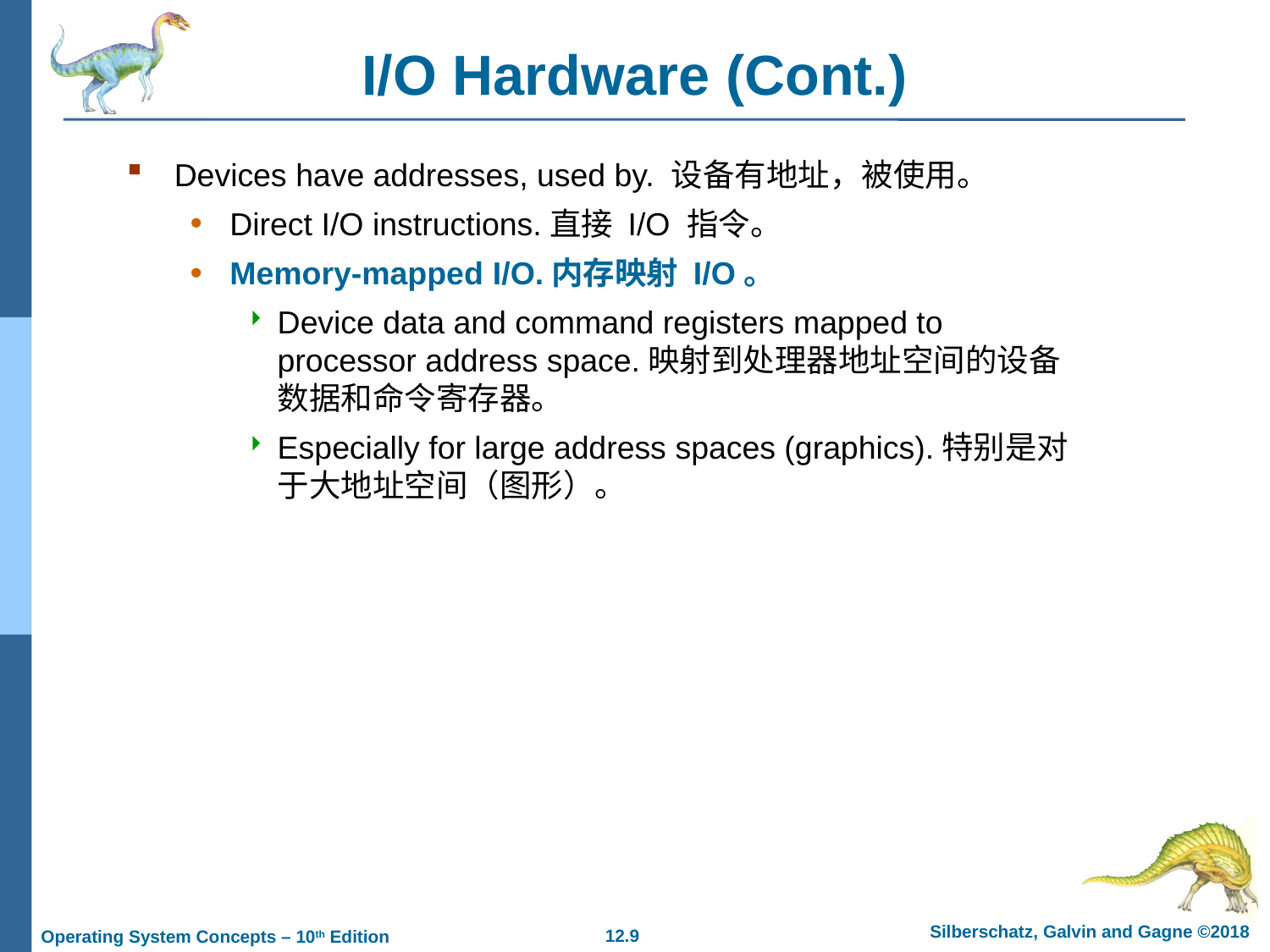

# I/O Hardware (Cont.)
Devices have addresses, used by. 设备有地址，被使用。
Direct I/O instructions.直接 I/O 指令。
Memory-mapped I/O.内存映射 I/O。
Device data and command registers mapped to processor address space.映射到处理器地址空间的设备数据和命令寄存器。
Especially for large address spaces (graphics).特别是对于大地址空间（图形）。